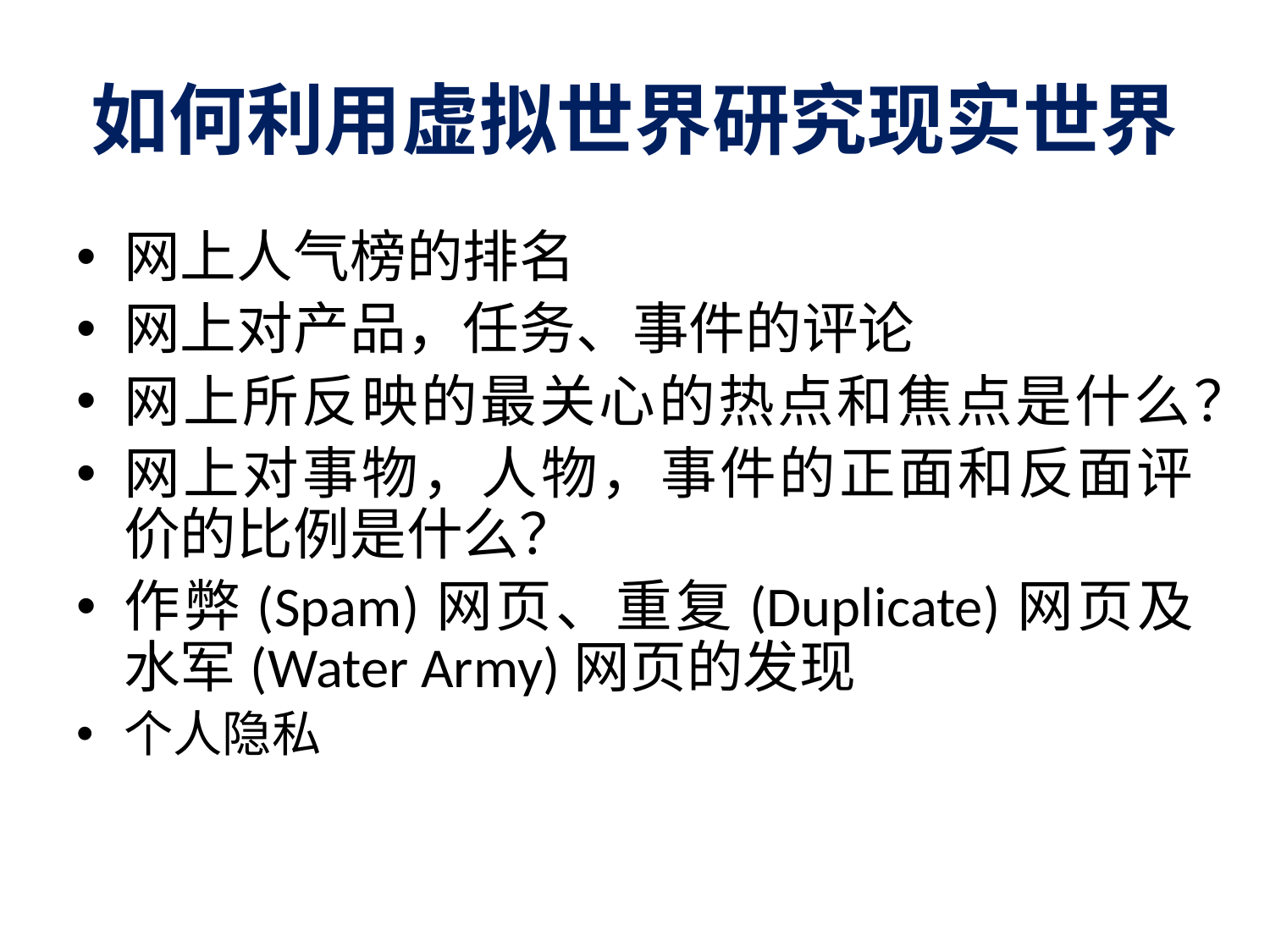

# 如何利用虚拟世界研究现实世界
网上人气榜的排名
网上对产品，任务、事件的评论
网上所反映的最关心的热点和焦点是什么？
网上对事物，人物，事件的正面和反面评价的比例是什么？
作弊(Spam)网页、重复(Duplicate)网页及水军(Water Army)网页的发现
个人隐私